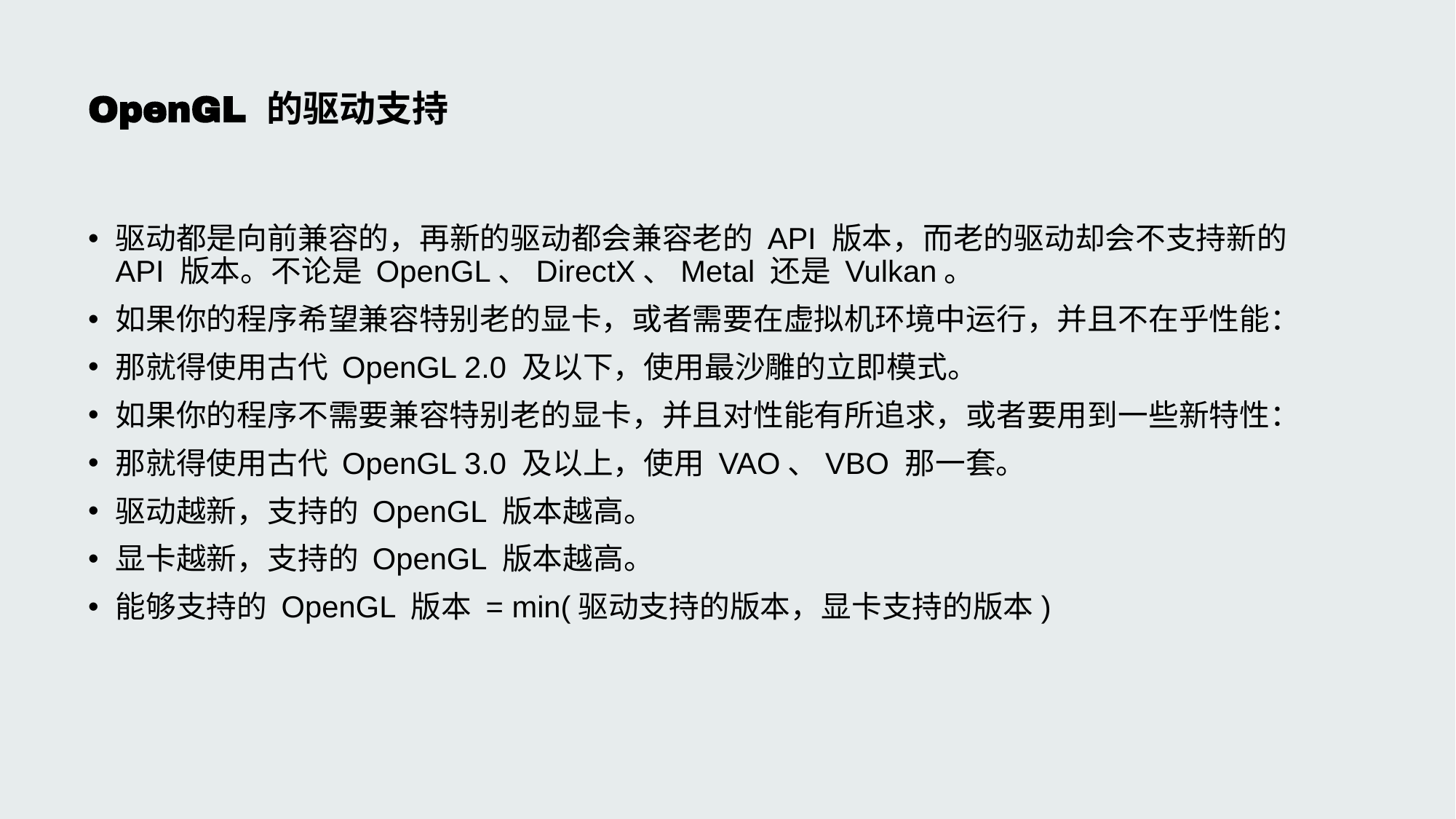

# OpenGL 的驱动支持
驱动都是向前兼容的，再新的驱动都会兼容老的 API 版本，而老的驱动却会不支持新的 API 版本。不论是 OpenGL、DirectX、Metal 还是 Vulkan。
如果你的程序希望兼容特别老的显卡，或者需要在虚拟机环境中运行，并且不在乎性能：
那就得使用古代 OpenGL 2.0 及以下，使用最沙雕的立即模式。
如果你的程序不需要兼容特别老的显卡，并且对性能有所追求，或者要用到一些新特性：
那就得使用古代 OpenGL 3.0 及以上，使用 VAO、VBO 那一套。
驱动越新，支持的 OpenGL 版本越高。
显卡越新，支持的 OpenGL 版本越高。
能够支持的 OpenGL 版本 = min(驱动支持的版本，显卡支持的版本)